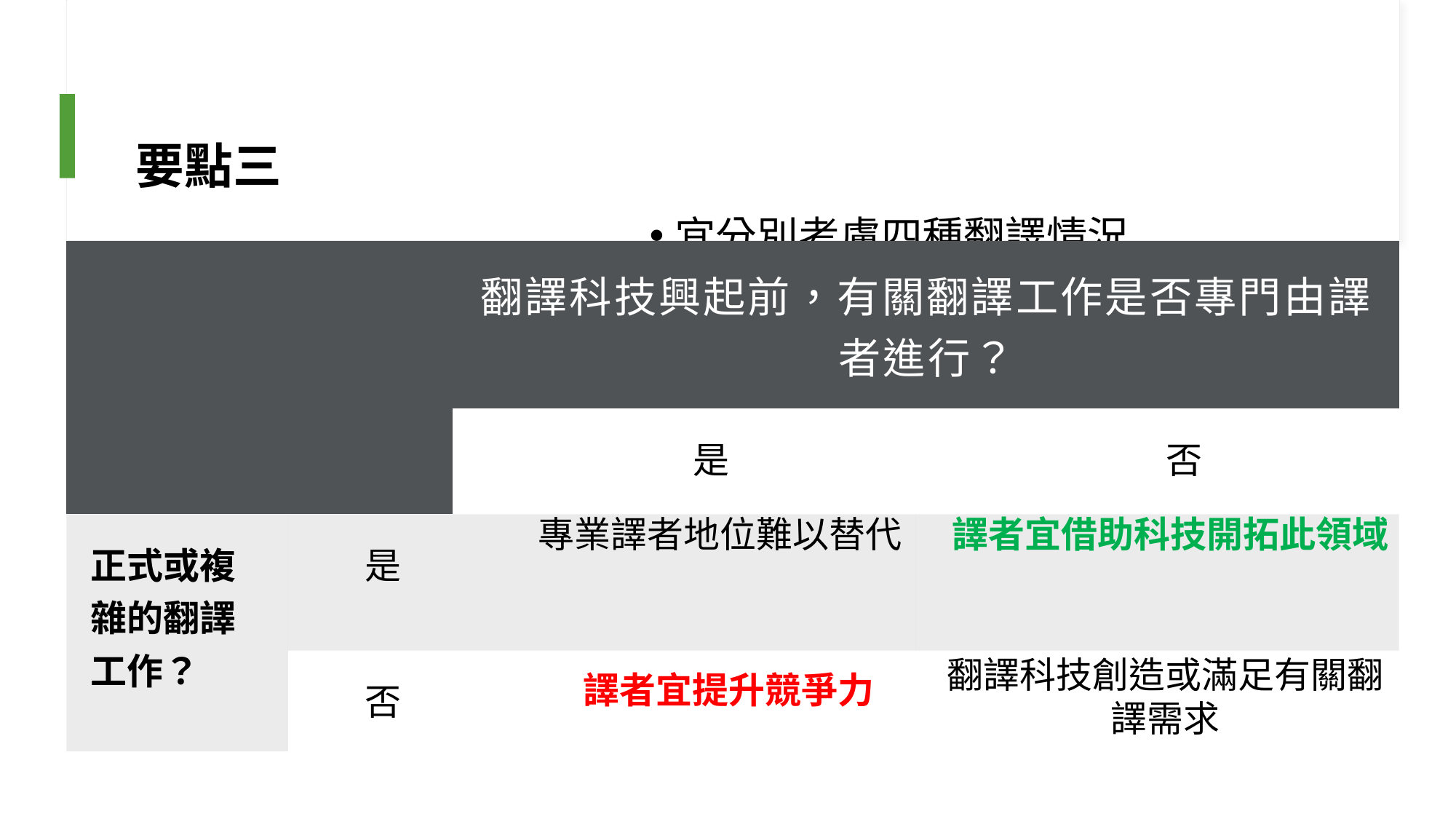

# 要點三

宜分別考慮四種翻譯情況

|  |  | 翻譯科技興起前，有關翻譯工作是否專門由譯者進行？ |  |
| --- | --- | --- | --- |
|  |  | 是 | 否 |
| 正式或複雜的翻譯工作？ | 是 |  |  |
|  | 否 |  |  |
專業譯者地位難以替代
譯者宜借助科技開拓此領域
翻譯科技創造或滿足有關翻譯需求
譯者宜提升競爭力